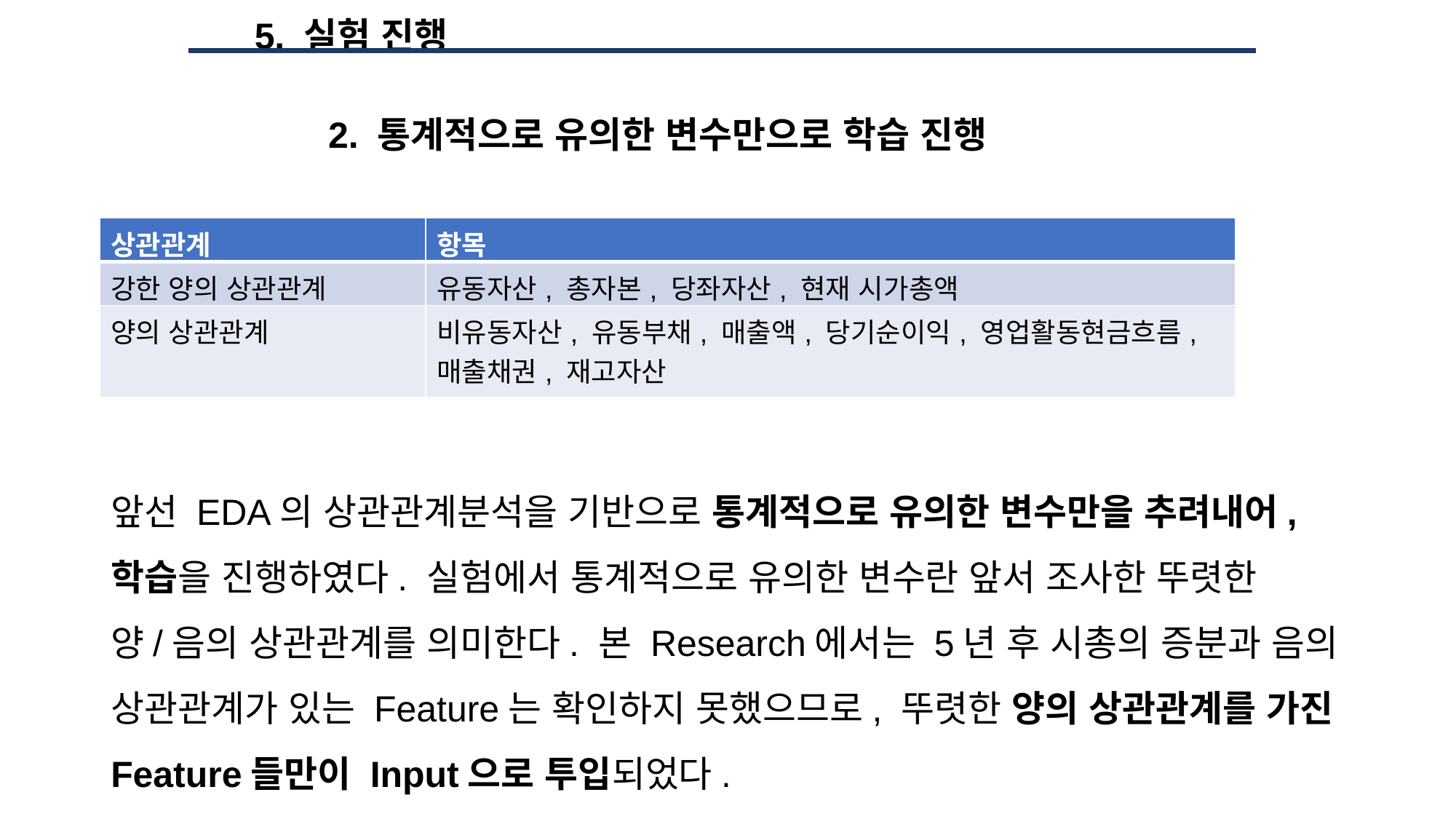

5. 실험 진행
2. 통계적으로 유의한 변수만으로 학습 진행
| 상관관계 | 항목 |
| --- | --- |
| 강한 양의 상관관계 | 유동자산, 총자본, 당좌자산, 현재 시가총액 |
| 양의 상관관계 | 비유동자산, 유동부채, 매출액, 당기순이익, 영업활동현금흐름, 매출채권, 재고자산 |
앞선 EDA의 상관관계분석을 기반으로 통계적으로 유의한 변수만을 추려내어, 학습을 진행하였다. 실험에서 통계적으로 유의한 변수란 앞서 조사한 뚜렷한 양/음의 상관관계를 의미한다. 본 Research에서는 5년 후 시총의 증분과 음의 상관관계가 있는 Feature는 확인하지 못했으므로, 뚜렷한 양의 상관관계를 가진 Feature들만이 Input으로 투입되었다.